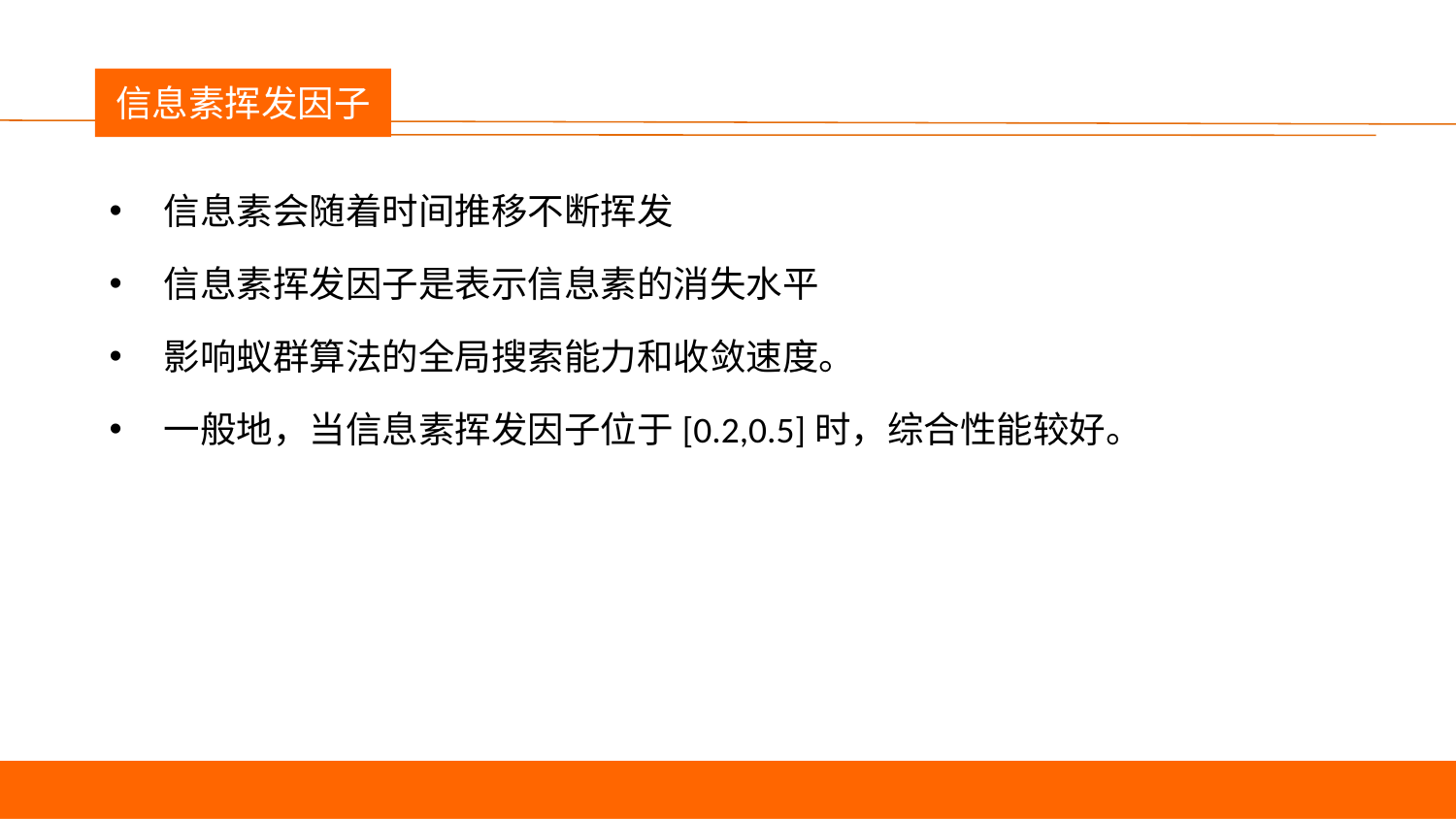

议程
信息素挥发因子

信息素会随着时间推移不断挥发
信息素挥发因子是表示信息素的消失水平
影响蚁群算法的全局搜索能力和收敛速度。
一般地，当信息素挥发因子位于[0.2,0.5]时，综合性能较好。